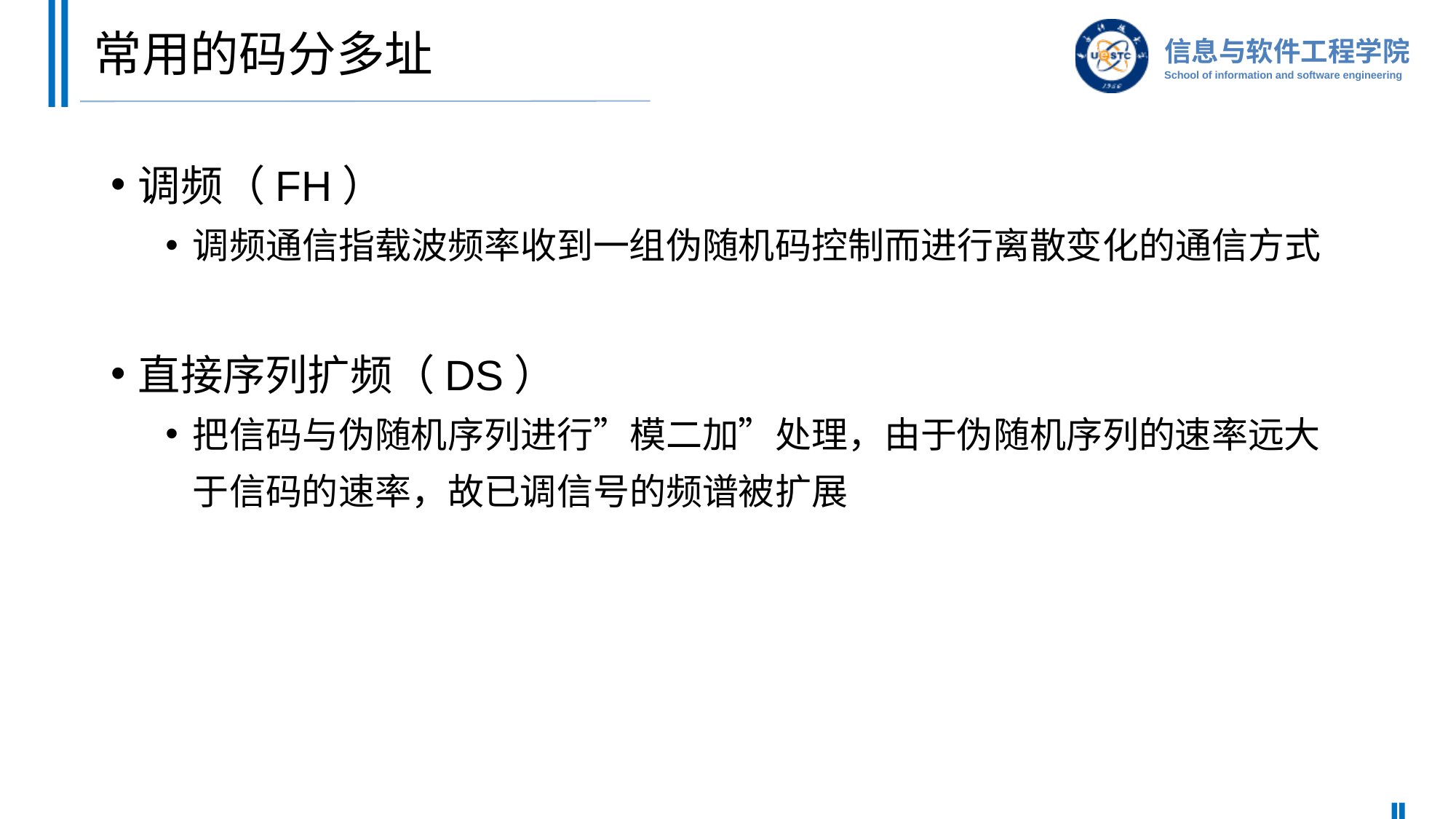

# 常用的码分多址
调频（FH）
调频通信指载波频率收到一组伪随机码控制而进行离散变化的通信方式

直接序列扩频（DS）
把信码与伪随机序列进行”模二加”处理，由于伪随机序列的速率远大于信码的速率，故已调信号的频谱被扩展